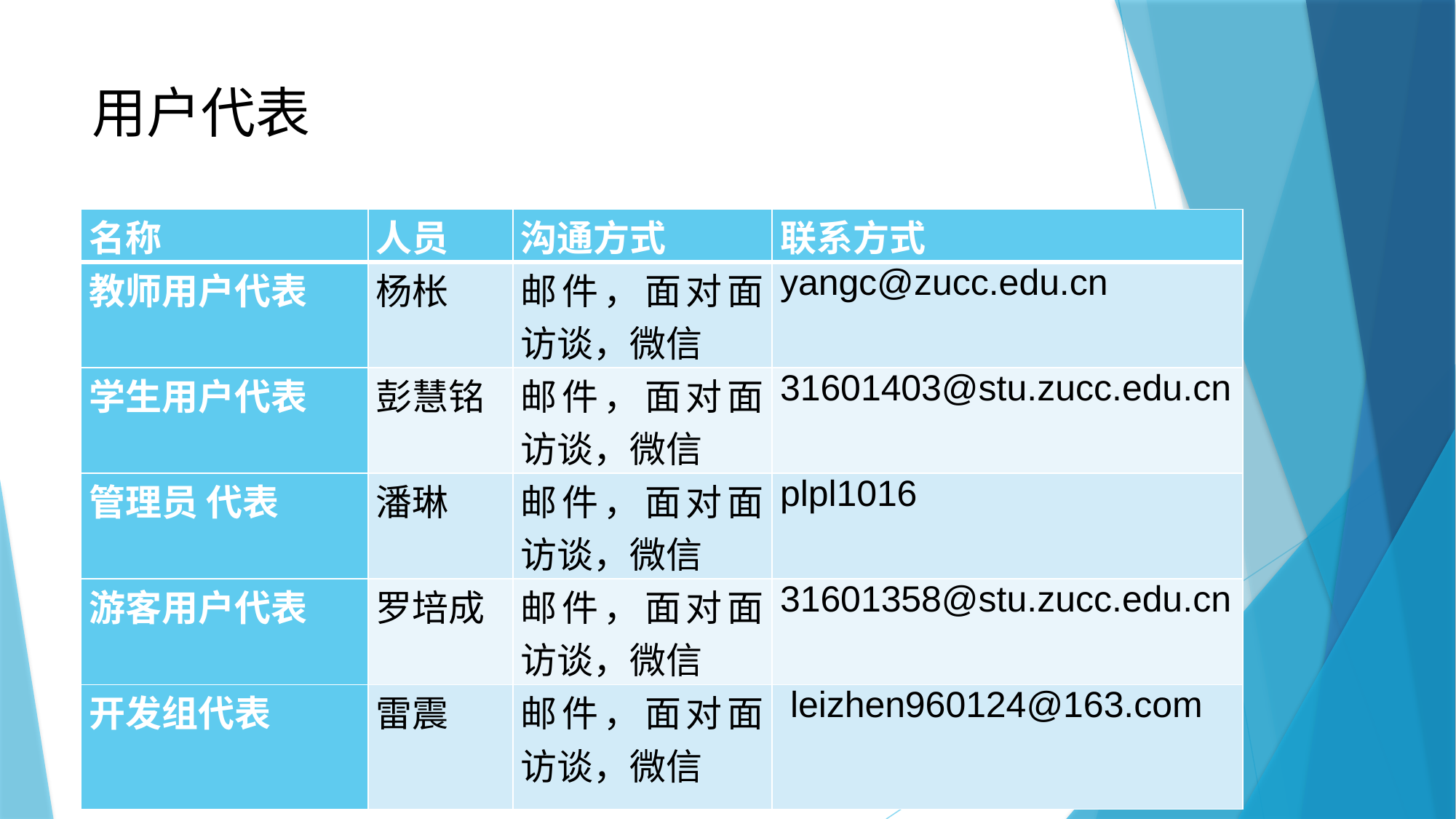

# 用户代表
| 名称 | 人员 | 沟通方式 | 联系方式 |
| --- | --- | --- | --- |
| 教师用户代表 | 杨枨 | 邮件，面对面访谈，微信 | yangc@zucc.edu.cn |
| 学生用户代表 | 彭慧铭 | 邮件，面对面访谈，微信 | 31601403@stu.zucc.edu.cn |
| 管理员 代表 | 潘琳 | 邮件，面对面访谈，微信 | plpl1016 |
| 游客用户代表 | 罗培成 | 邮件，面对面访谈，微信 | 31601358@stu.zucc.edu.cn |
| 开发组代表 | 雷震 | 邮件，面对面访谈，微信 | leizhen960124@163.com |